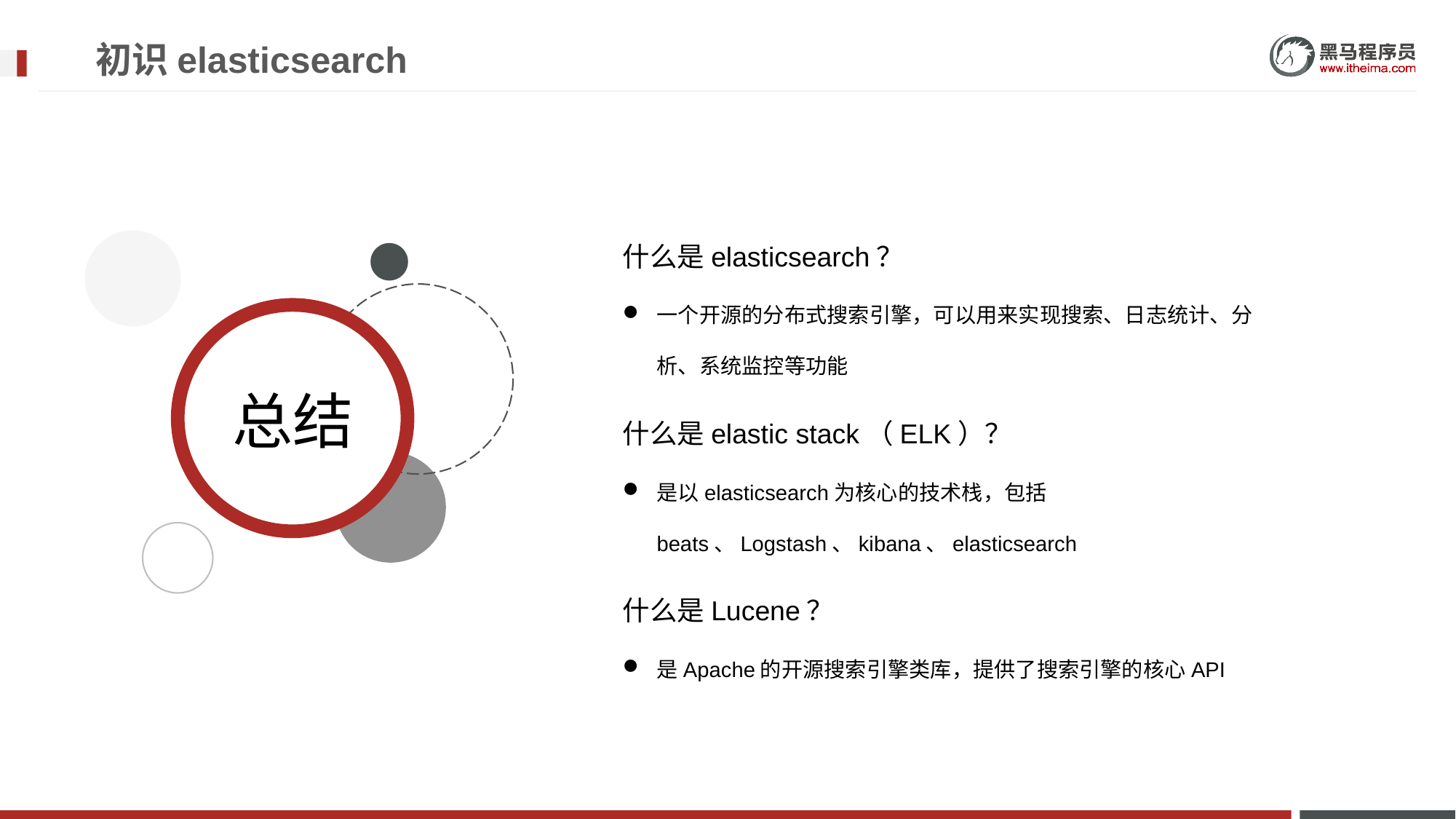

# 初识elasticsearch
什么是elasticsearch？
一个开源的分布式搜索引擎，可以用来实现搜索、日志统计、分析、系统监控等功能
什么是elastic stack（ELK）？
是以elasticsearch为核心的技术栈，包括beats、Logstash、kibana、elasticsearch
什么是Lucene？
是Apache的开源搜索引擎类库，提供了搜索引擎的核心API